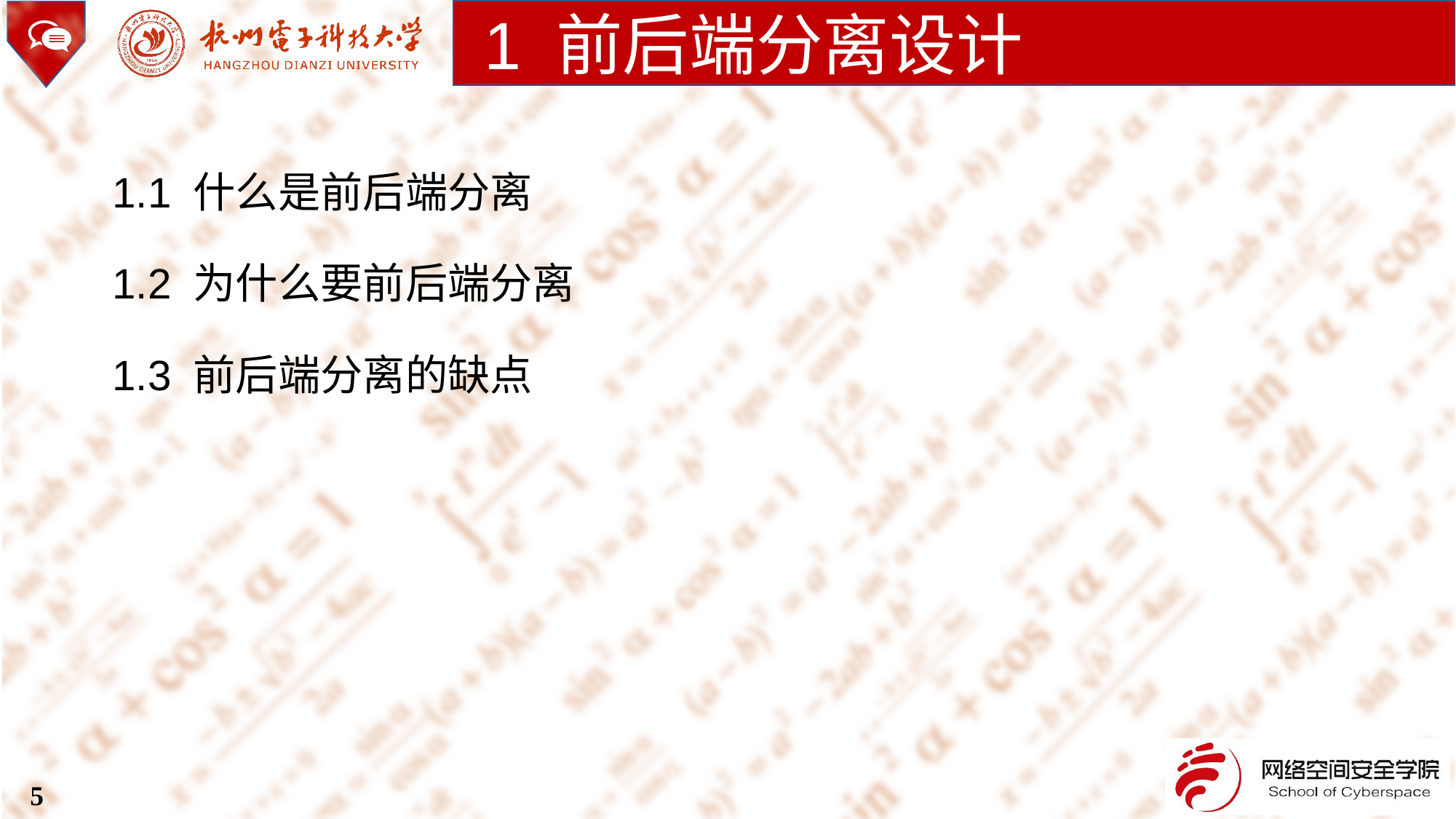

1 前后端分离设计
1.1 什么是前后端分离
1.2 为什么要前后端分离
1.3 前后端分离的缺点

5